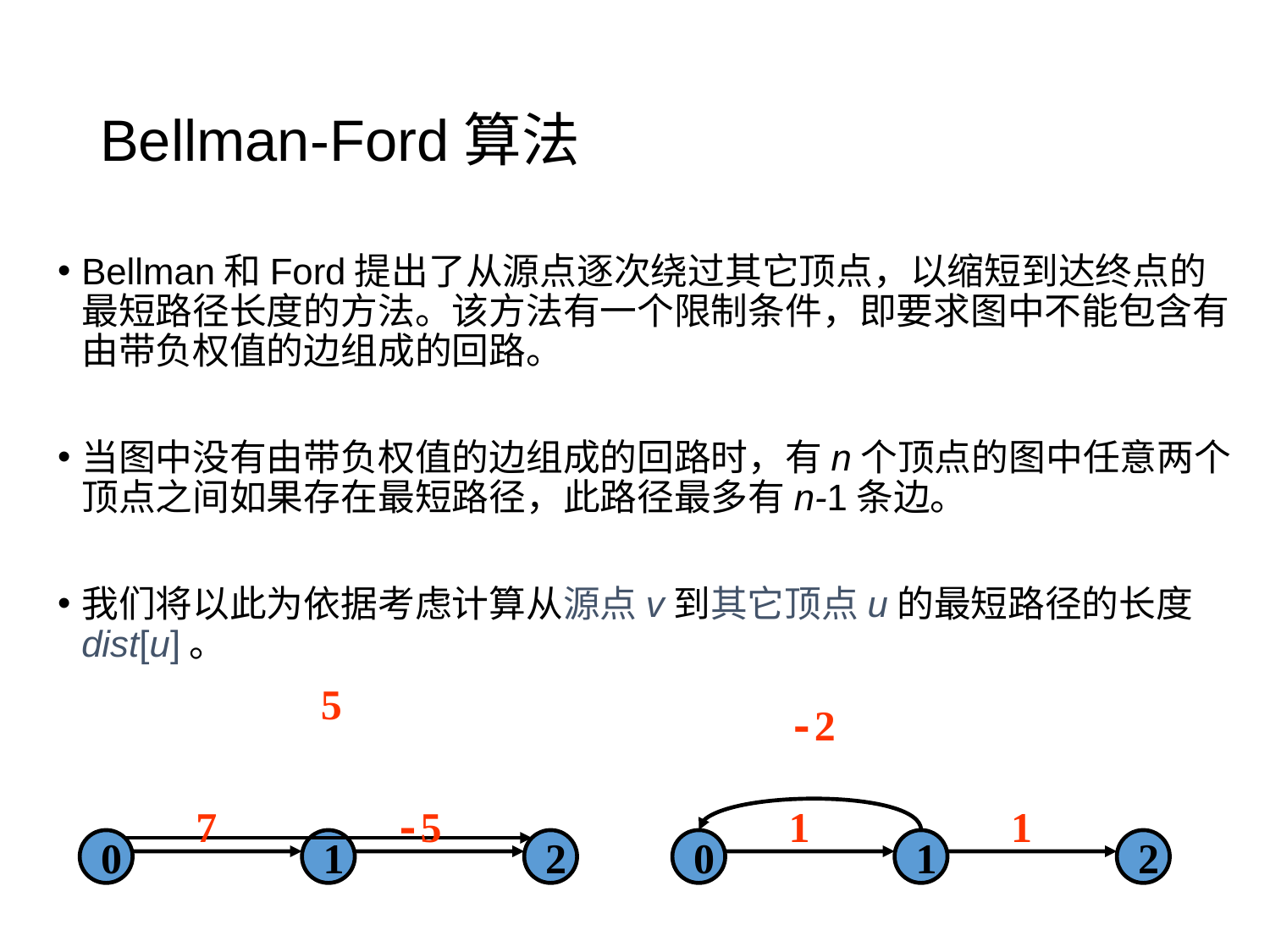

# Bellman-Ford算法
Bellman和Ford提出了从源点逐次绕过其它顶点，以缩短到达终点的最短路径长度的方法。该方法有一个限制条件，即要求图中不能包含有由带负权值的边组成的回路。

当图中没有由带负权值的边组成的回路时，有n个顶点的图中任意两个顶点之间如果存在最短路径，此路径最多有n-1条边。

我们将以此为依据考虑计算从源点v到其它顶点u的最短路径的长度dist[u]。
5
-2
7
-5
1
1
 0
 1
 2
 0
 1
 2